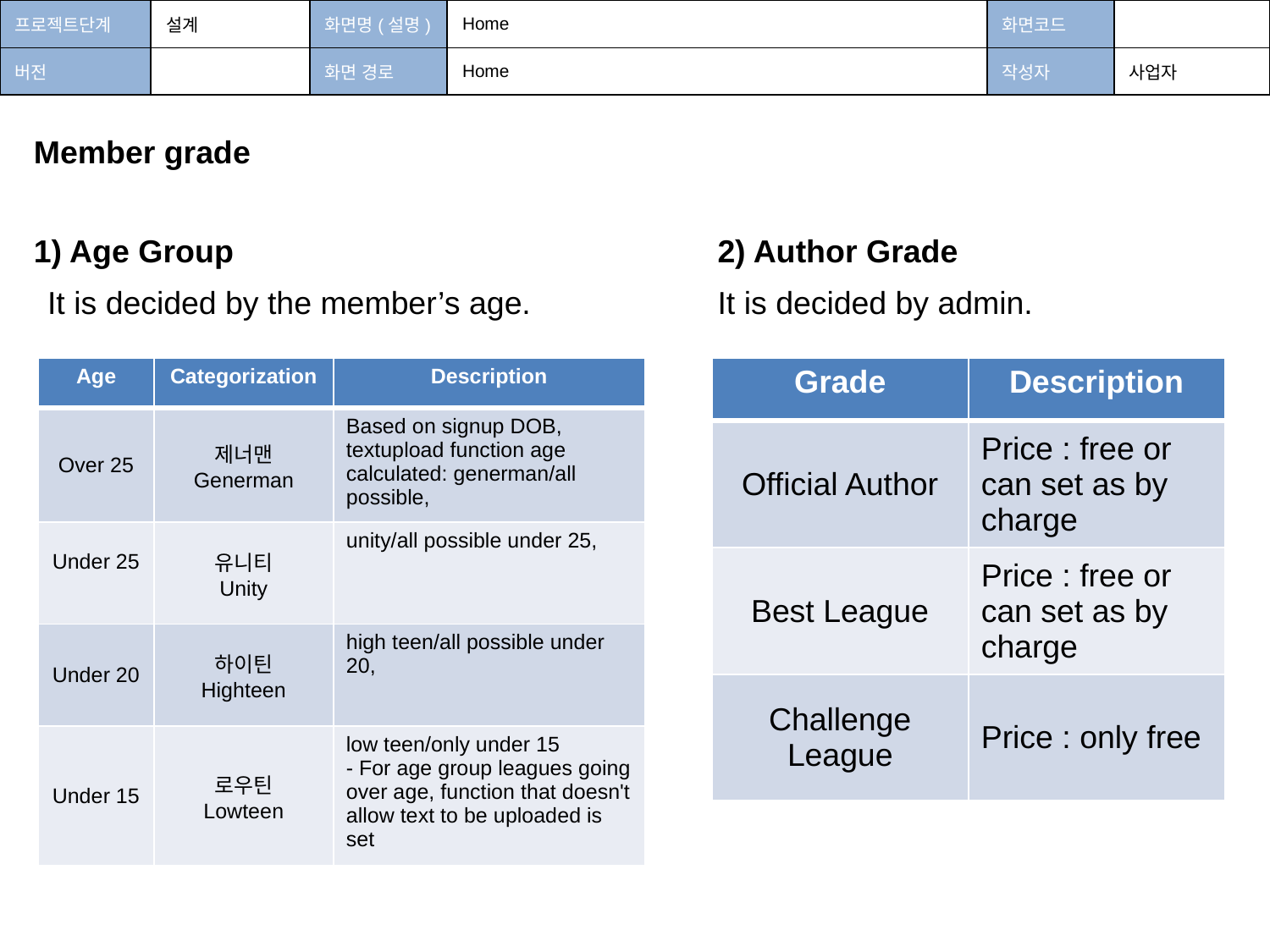

| 프로젝트단계 | 설계 | 화면명(설명) | Home | 화면코드 |  |
| --- | --- | --- | --- | --- | --- |
| 버전 |  | 화면 경로 | Home | 작성자 | 사업자 |
Member grade
1) Age Group
2) Author Grade
It is decided by the member’s age.
It is decided by admin.
| Age | Categorization | Description |
| --- | --- | --- |
| Over 25 | 제너맨 Generman | Based on signup DOB, textupload function age calculated: generman/all possible, |
| Under 25 | 유니티 Unity | unity/all possible under 25, |
| Under 20 | 하이틴 Highteen | high teen/all possible under 20, |
| Under 15 | 로우틴 Lowteen | low teen/only under 15 - For age group leagues going over age, function that doesn't allow text to be uploaded is set |
| Grade | Description |
| --- | --- |
| Official Author | Price : free or can set as by charge |
| Best League | Price : free or can set as by charge |
| Challenge League | Price : only free |